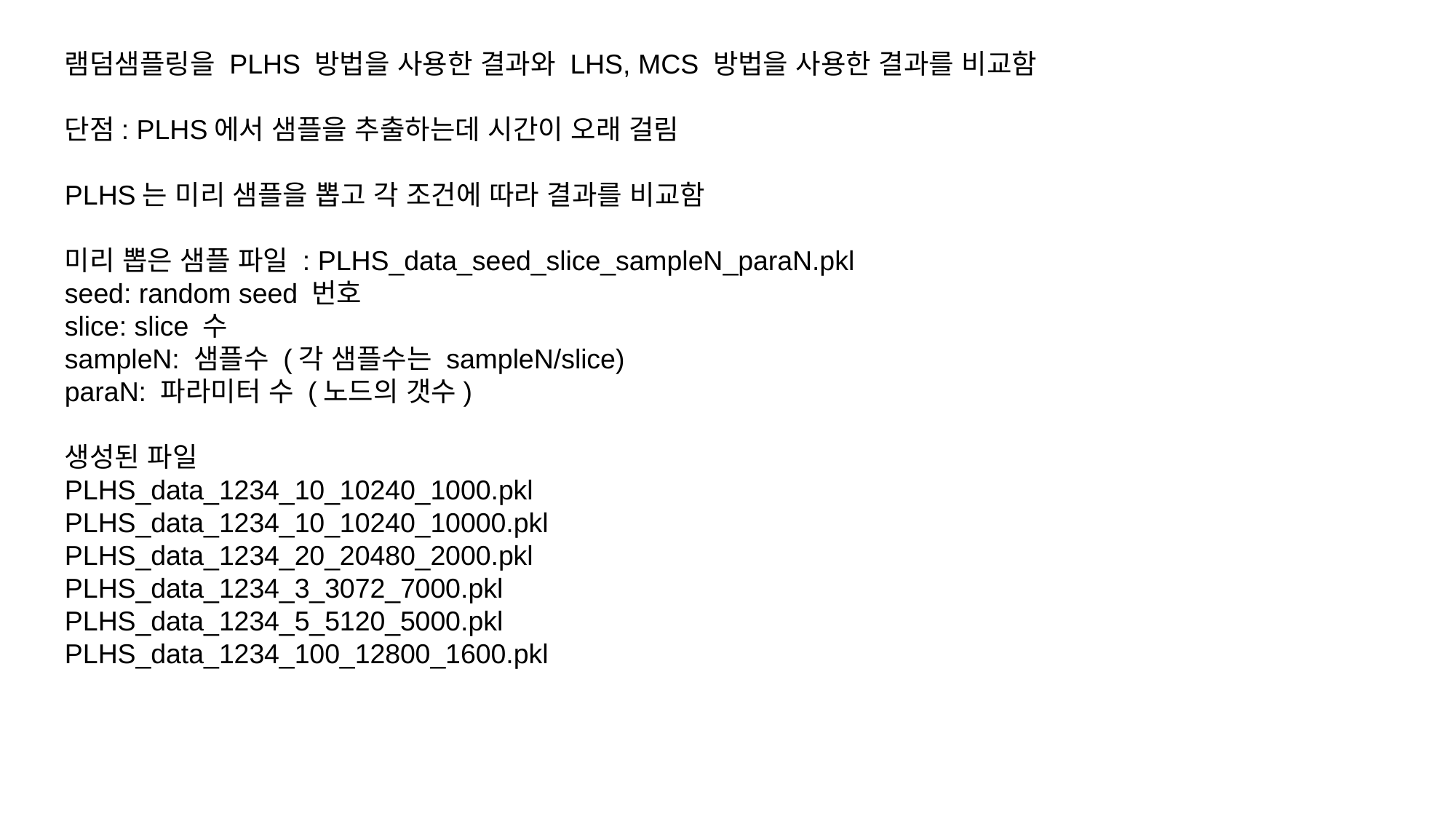

램덤샘플링을 PLHS 방법을 사용한 결과와 LHS, MCS 방법을 사용한 결과를 비교함

단점: PLHS에서 샘플을 추출하는데 시간이 오래 걸림

PLHS는 미리 샘플을 뽑고 각 조건에 따라 결과를 비교함

미리 뽑은 샘플 파일 : PLHS_data_seed_slice_sampleN_paraN.pkl
seed: random seed 번호
slice: slice 수
sampleN: 샘플수 (각 샘플수는 sampleN/slice)
paraN: 파라미터 수 (노드의 갯수)

생성된 파일
PLHS_data_1234_10_10240_1000.pkl
PLHS_data_1234_10_10240_10000.pkl
PLHS_data_1234_20_20480_2000.pkl
PLHS_data_1234_3_3072_7000.pkl
PLHS_data_1234_5_5120_5000.pkl
PLHS_data_1234_100_12800_1600.pkl